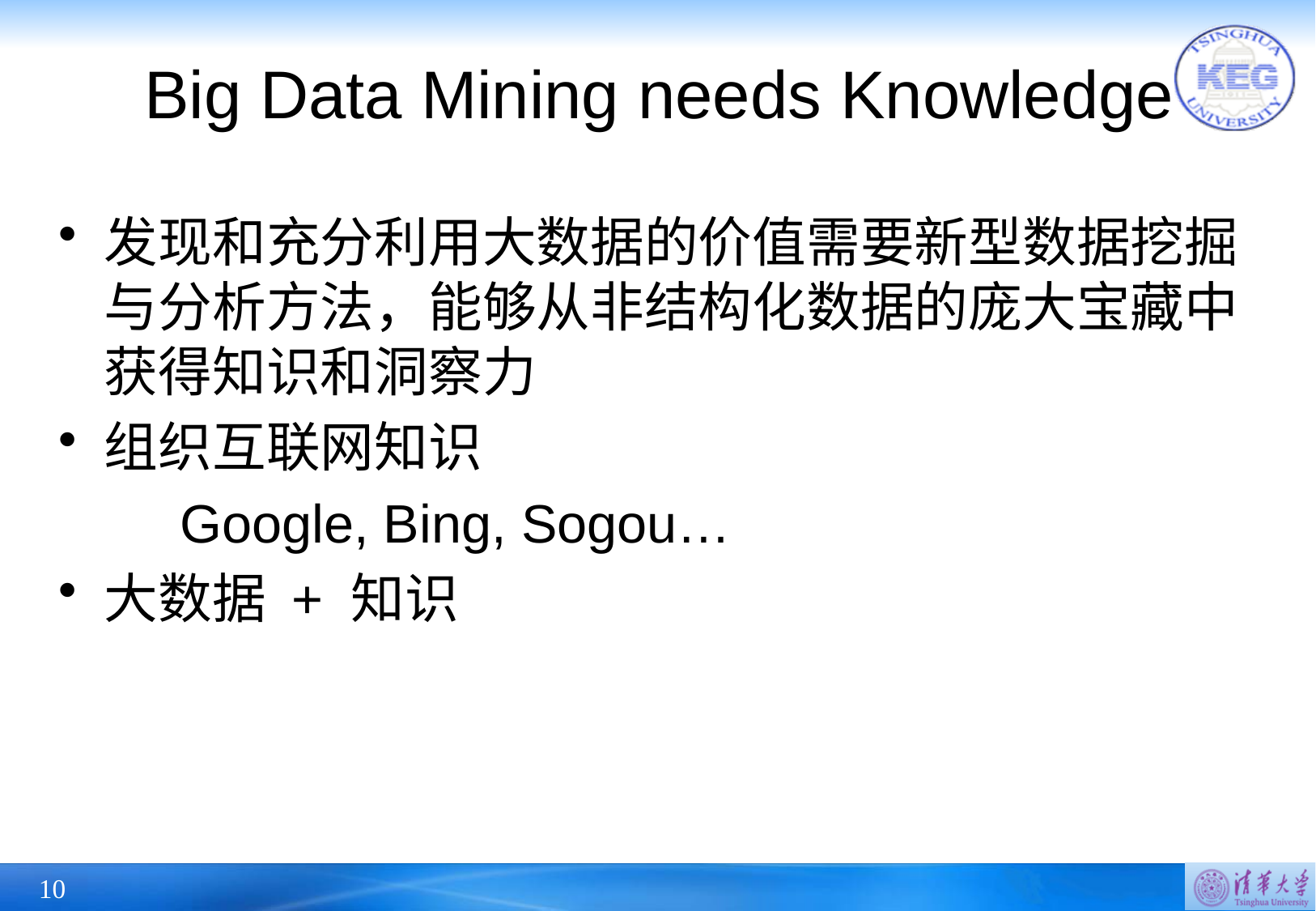

# Big Data Mining needs Knowledge
发现和充分利用大数据的价值需要新型数据挖掘与分析方法，能够从非结构化数据的庞大宝藏中获得知识和洞察力
组织互联网知识
	Google, Bing, Sogou…
大数据 + 知识